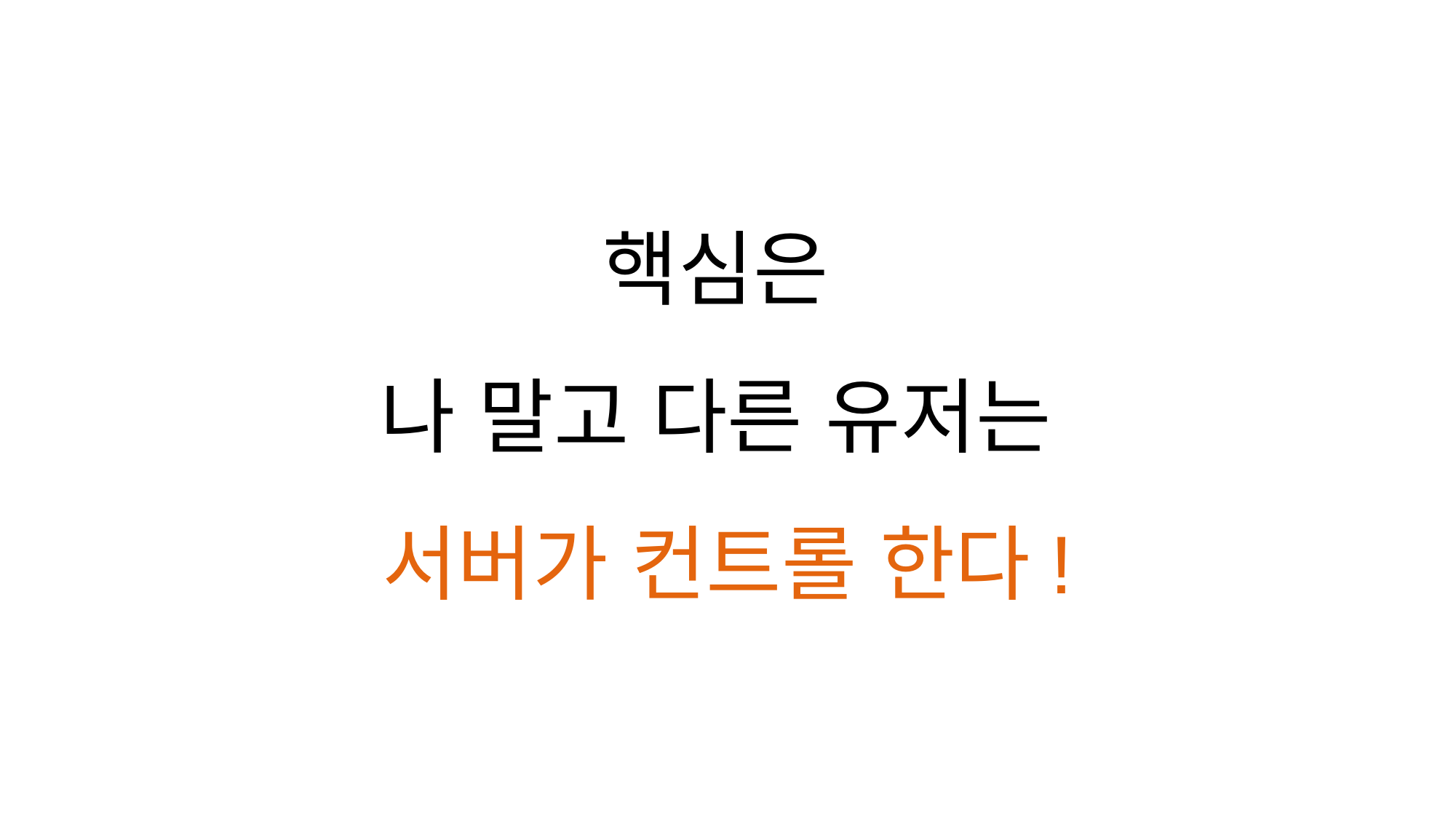

핵심은
나 말고 다른 유저는
서버가 컨트롤 한다!